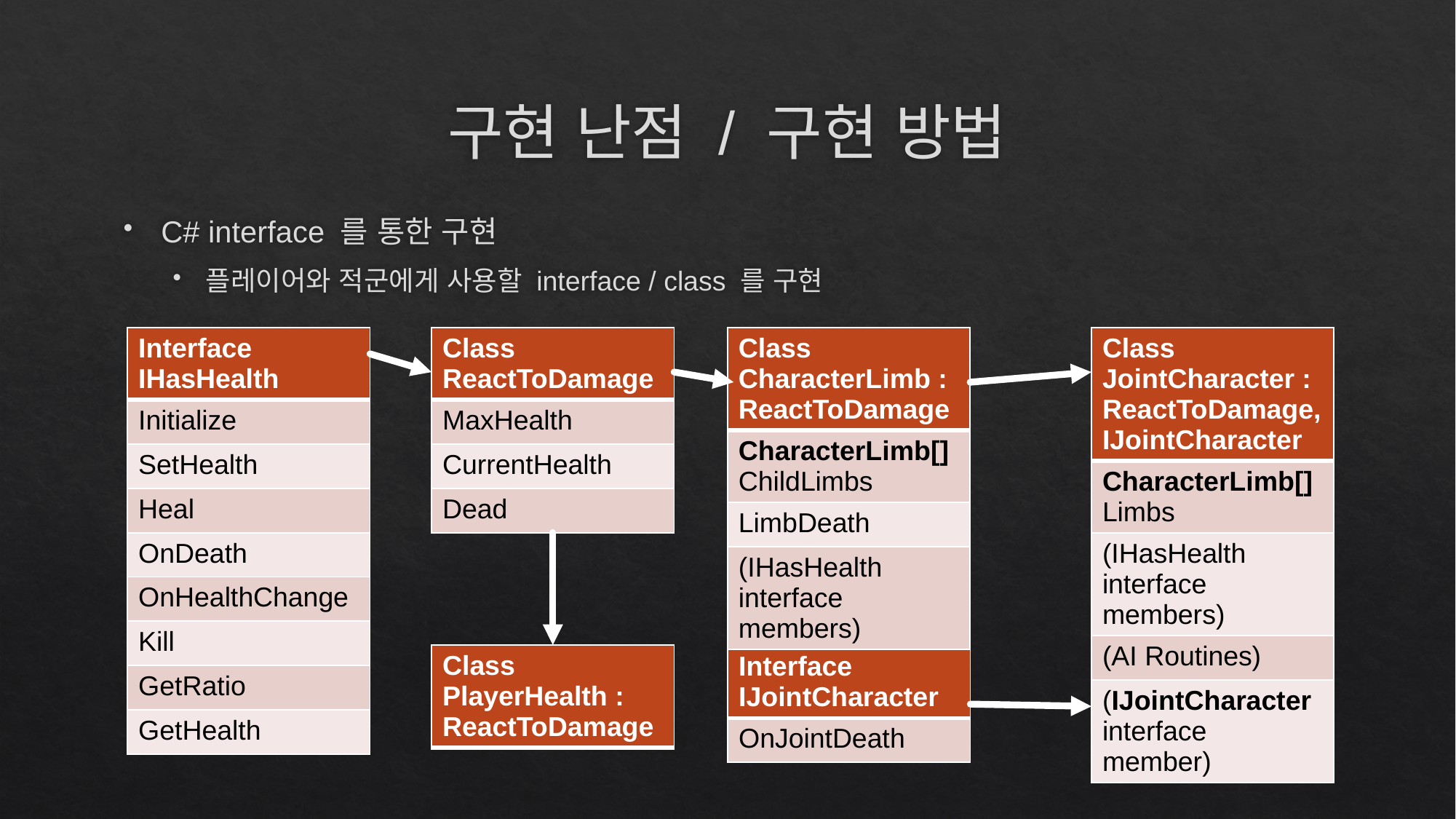

# 구현 난점 / 구현 방법
C# interface 를 통한 구현
플레이어와 적군에게 사용할 interface / class 를 구현
| Interface IHasHealth |
| --- |
| Initialize |
| SetHealth |
| Heal |
| OnDeath |
| OnHealthChange |
| Kill |
| GetRatio |
| GetHealth |
| Class ReactToDamage |
| --- |
| MaxHealth |
| CurrentHealth |
| Dead |
| Class CharacterLimb : ReactToDamage |
| --- |
| CharacterLimb[] ChildLimbs |
| LimbDeath |
| (IHasHealth interface members) |
| Class JointCharacter : ReactToDamage, IJointCharacter |
| --- |
| CharacterLimb[] Limbs |
| (IHasHealth interface members) |
| (AI Routines) |
| (IJointCharacter interface member) |
| Class PlayerHealth : ReactToDamage |
| --- |
| Interface IJointCharacter |
| --- |
| OnJointDeath |